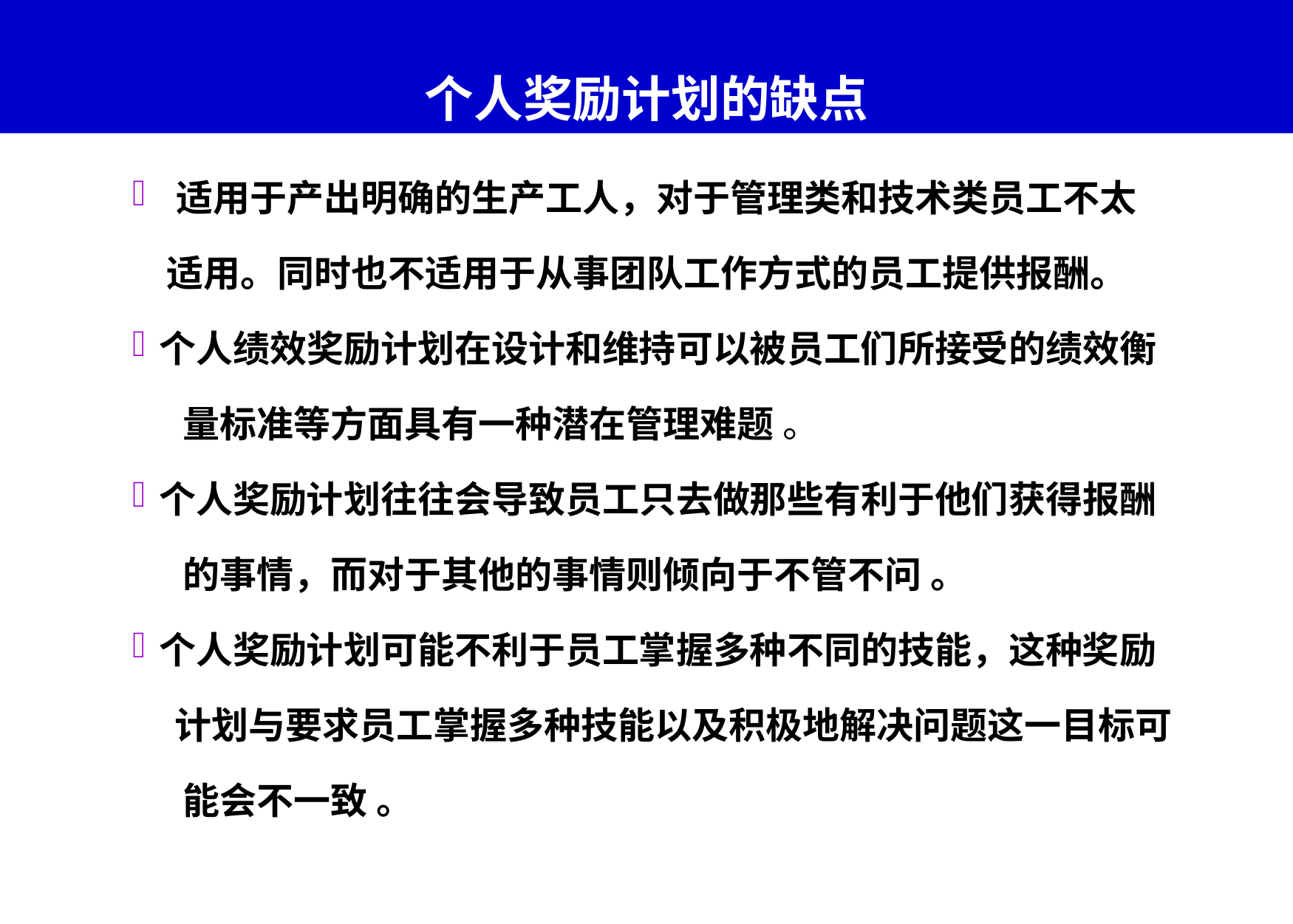

# 个人奖励计划的缺点
 适用于产出明确的生产工人，对于管理类和技术类员工不太
   适用。同时也不适用于从事团队工作方式的员工提供报酬。
个人绩效奖励计划在设计和维持可以被员工们所接受的绩效衡
     量标准等方面具有一种潜在管理难题 。
个人奖励计划往往会导致员工只去做那些有利于他们获得报酬
     的事情，而对于其他的事情则倾向于不管不问 。
个人奖励计划可能不利于员工掌握多种不同的技能，这种奖励
    计划与要求员工掌握多种技能以及积极地解决问题这一目标可
     能会不一致 。